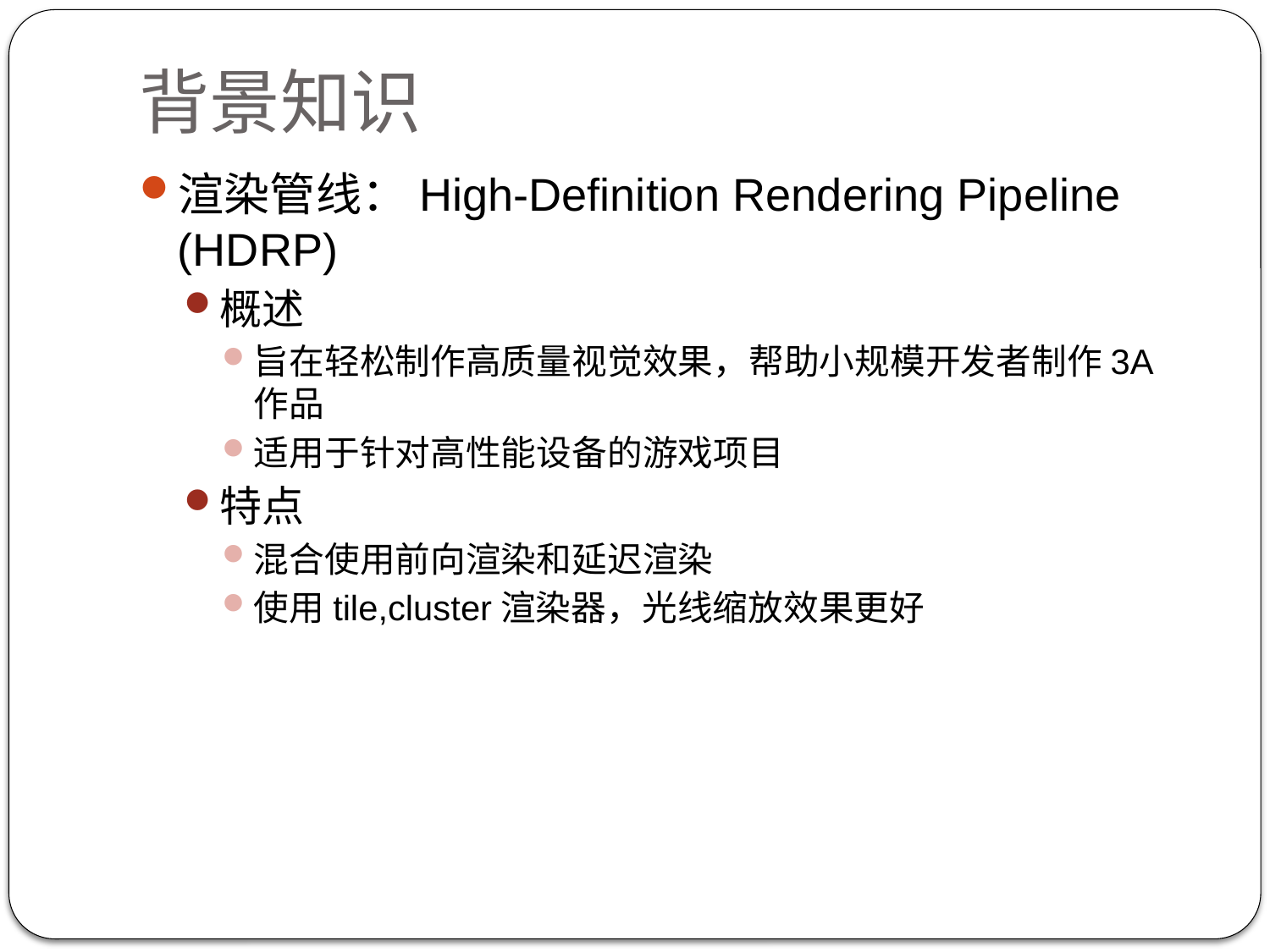

# 背景知识
渲染管线：High-Definition Rendering Pipeline (HDRP)
概述
旨在轻松制作高质量视觉效果，帮助小规模开发者制作3A作品
适用于针对高性能设备的游戏项目
特点
混合使用前向渲染和延迟渲染
使用tile,cluster渲染器，光线缩放效果更好